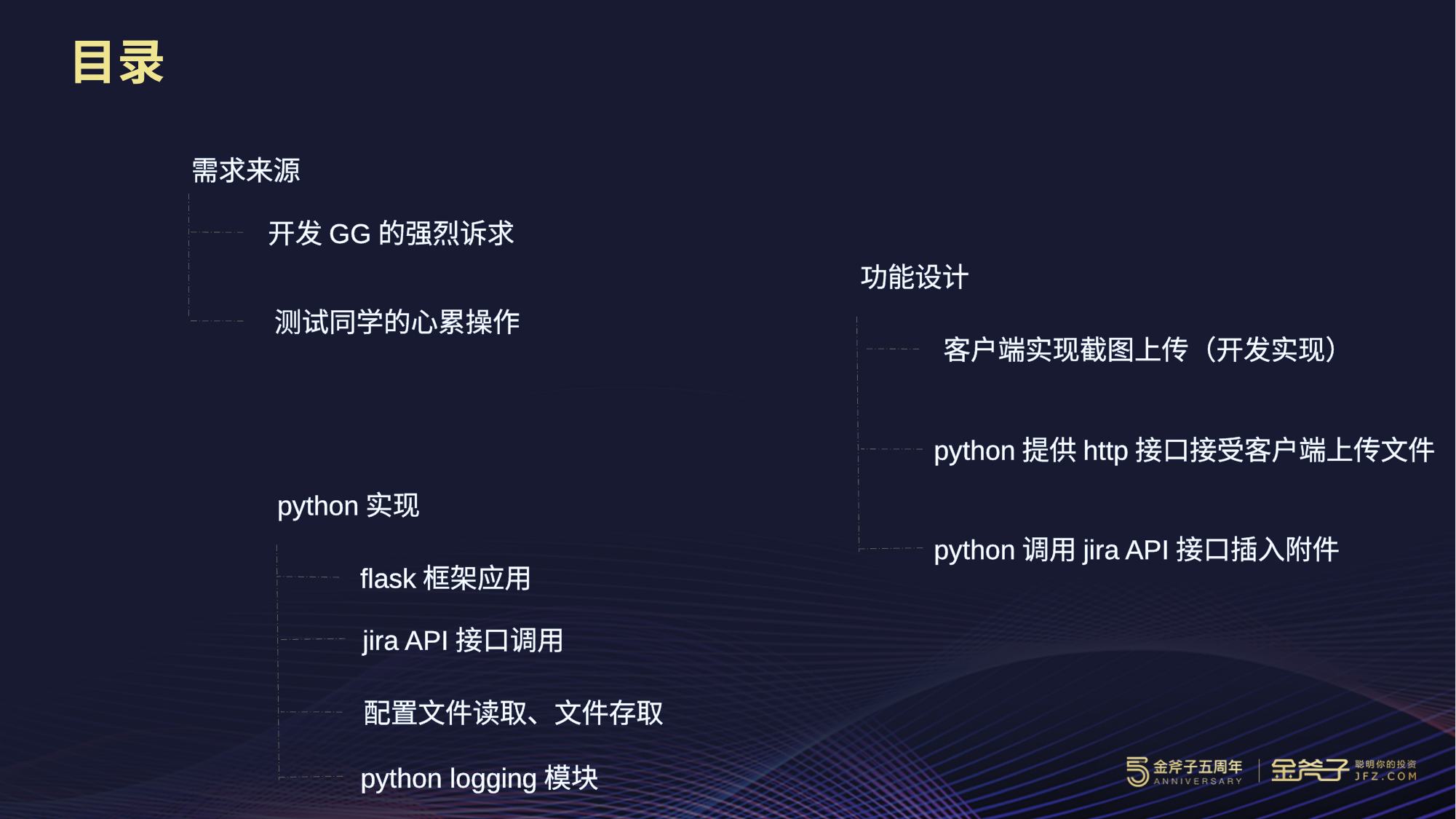

目录
需求来源
开发GG的强烈诉求
功能设计
测试同学的心累操作
客户端实现截图上传（开发实现）
python提供http接口接受客户端上传文件
python实现
python调用jira API接口插入附件
flask框架应用
jira API接口调用
配置文件读取、文件存取
python logging模块